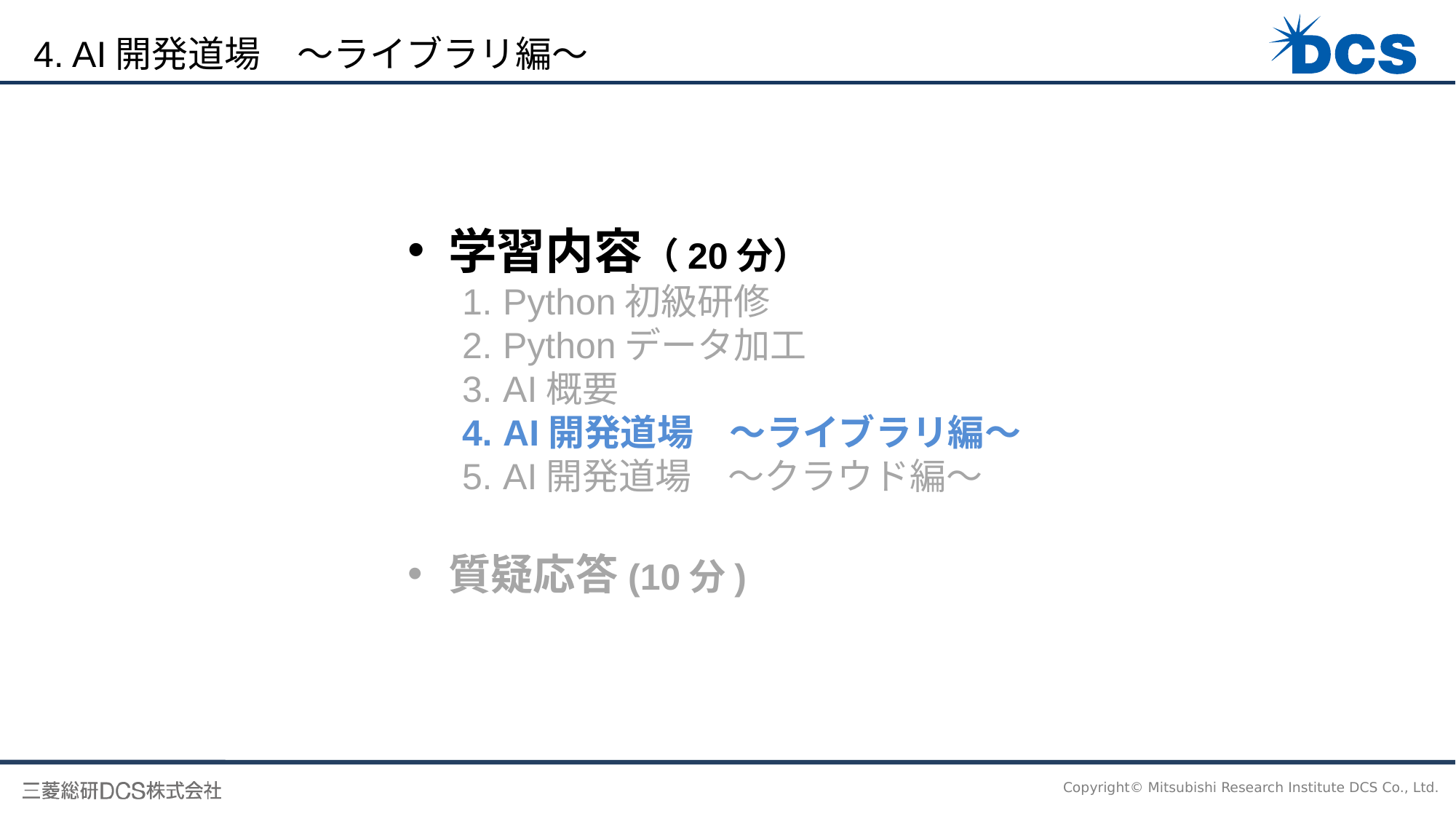

4. AI開発道場　～ライブラリ編～

学習内容（20分）
Python初級研修
Pythonデータ加工
AI概要
AI開発道場　～ライブラリ編～
AI開発道場　～クラウド編～

質疑応答(10分)